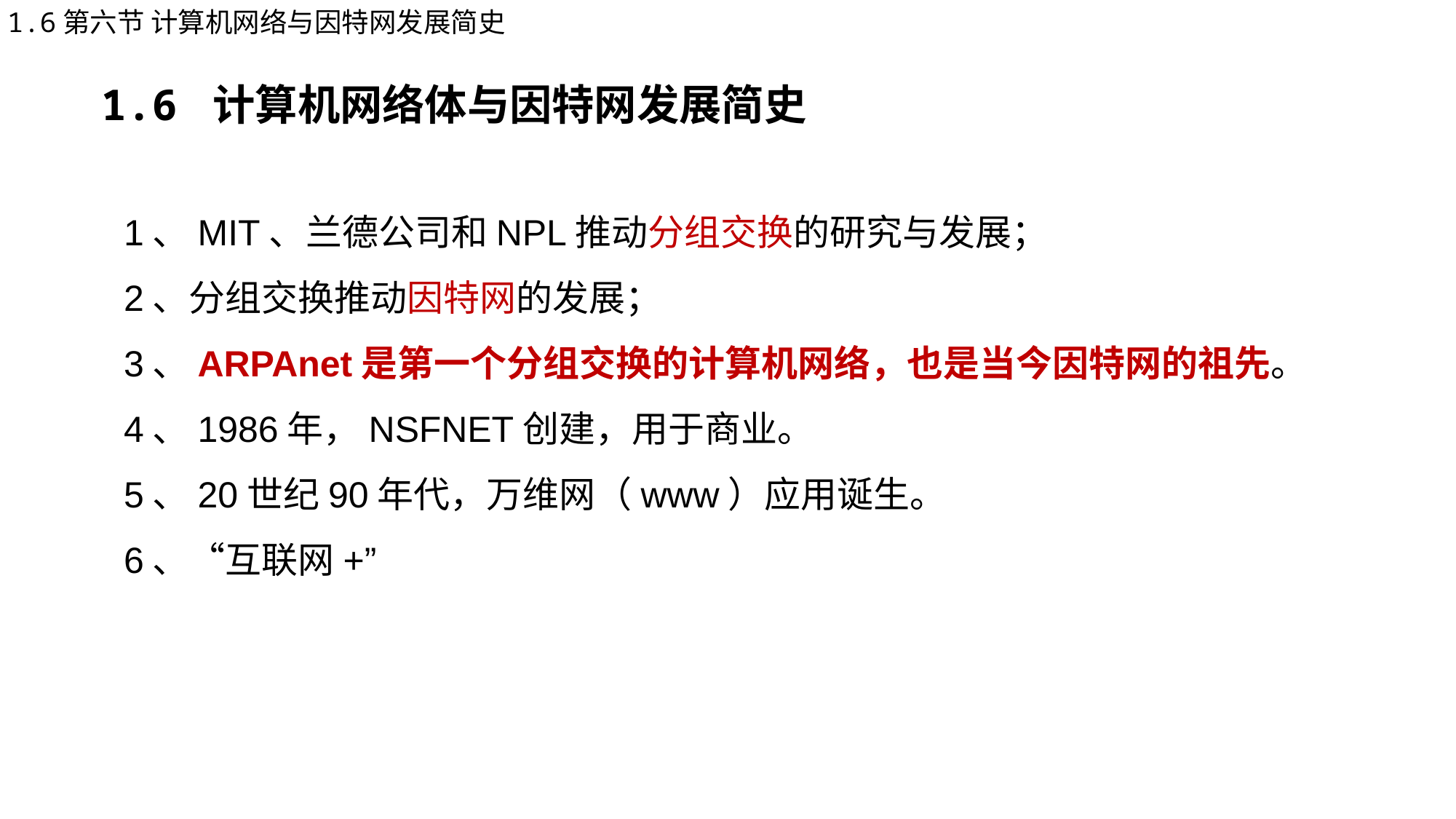

1.6第六节 计算机网络与因特网发展简史
1.6 计算机网络体与因特网发展简史
1、MIT、兰德公司和NPL推动分组交换的研究与发展；
2、分组交换推动因特网的发展；
3、ARPAnet是第一个分组交换的计算机网络，也是当今因特网的祖先。
4、1986年，NSFNET创建，用于商业。
5、20世纪90年代，万维网（www）应用诞生。
6、“互联网+”